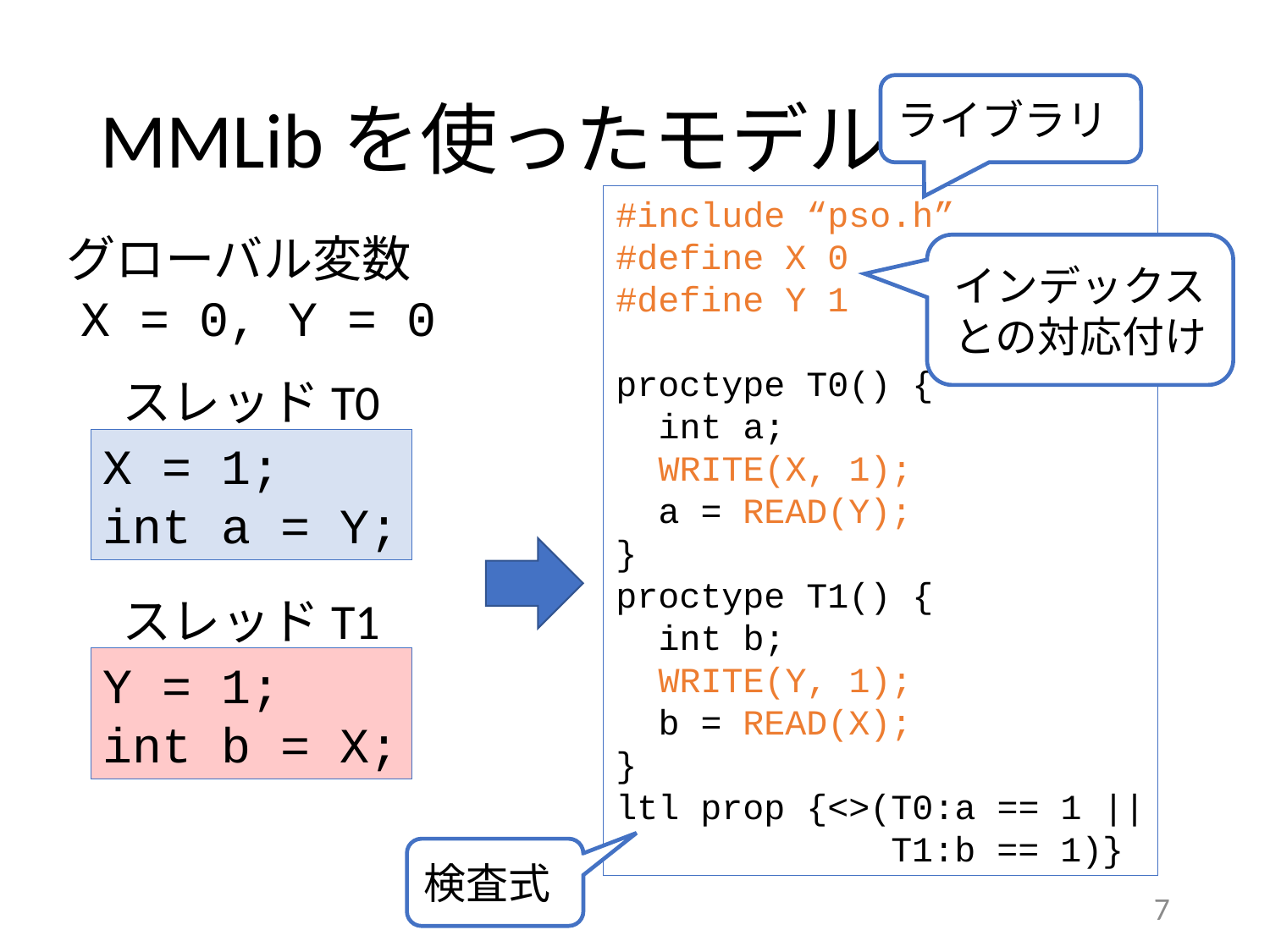

# MMLibを使ったモデル
ライブラリ
#include “pso.h”
#define X 0
#define Y 1

proctype T0() {
  int a;
  WRITE(X, 1);
  a = READ(Y);
}
proctype T1() {
  int b;
  WRITE(Y, 1);
  b = READ(X);
}
ltl prop {<>(T0:a == 1 ||
             T1:b == 1)}
グローバル変数
 X = 0, Y = 0
インデックス
との対応付け
スレッドT0
X = 1;
int a = Y;

スレッドT1
Y = 1;
int b = X;
検査式
7